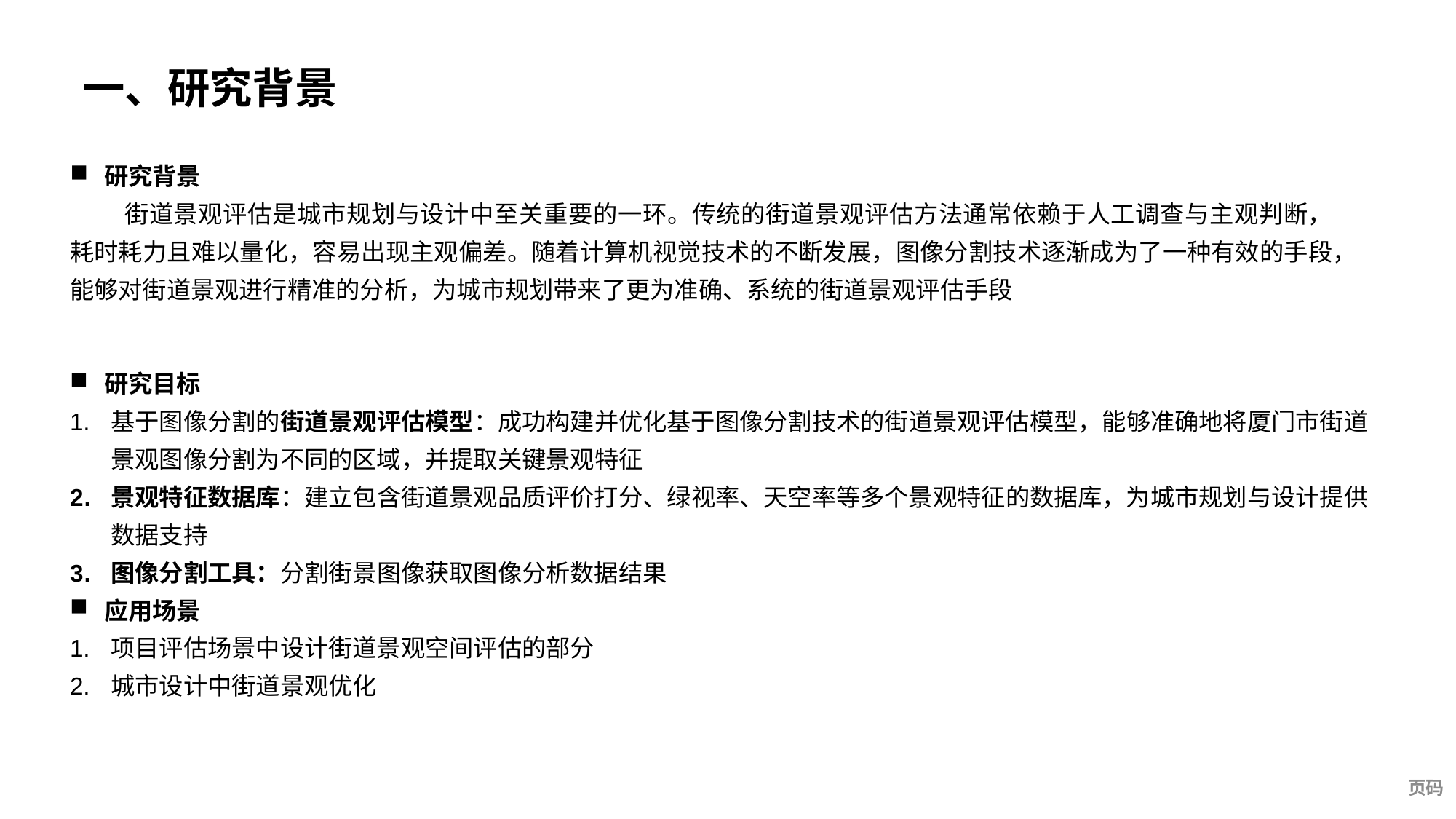

一、研究背景
研究背景
街道景观评估是城市规划与设计中至关重要的一环。传统的街道景观评估方法通常依赖于人工调查与主观判断，耗时耗力且难以量化，容易出现主观偏差。随着计算机视觉技术的不断发展，图像分割技术逐渐成为了一种有效的手段，能够对街道景观进行精准的分析，为城市规划带来了更为准确、系统的街道景观评估手段
研究目标
基于图像分割的街道景观评估模型：成功构建并优化基于图像分割技术的街道景观评估模型，能够准确地将厦门市街道景观图像分割为不同的区域，并提取关键景观特征
景观特征数据库：建立包含街道景观品质评价打分、绿视率、天空率等多个景观特征的数据库，为城市规划与设计提供数据支持
图像分割工具：分割街景图像获取图像分析数据结果
应用场景
项目评估场景中设计街道景观空间评估的部分
城市设计中街道景观优化
页码